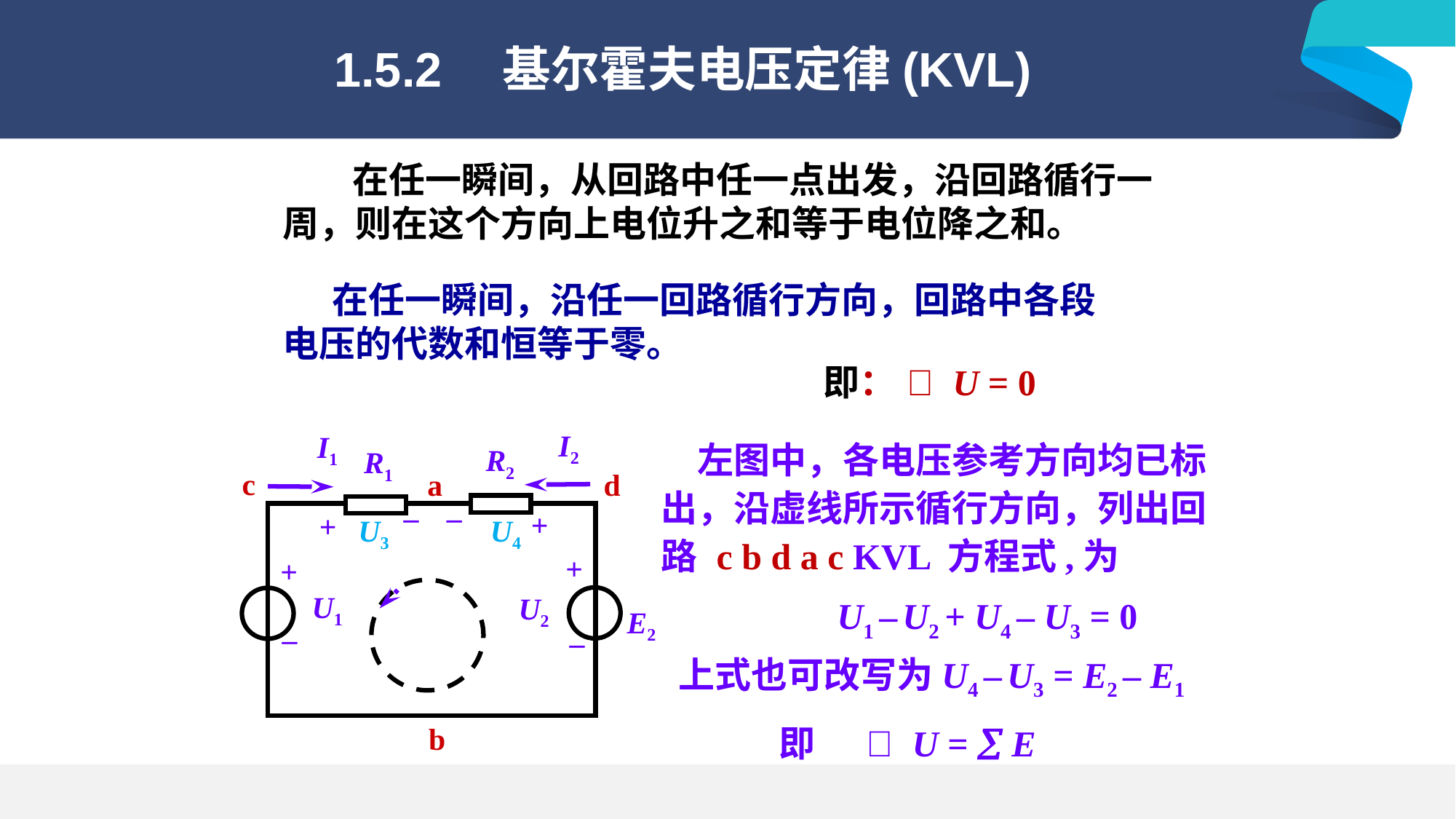

1.5.2　基尔霍夫电压定律(KVL)
      在任一瞬间，从回路中任一点出发，沿回路循行一周，则在这个方向上电位升之和等于电位降之和。
     在任一瞬间，沿任一回路循行方向，回路中各段电压的代数和恒等于零。
即： ∑ U = 0
I2
I1
R2
R1
a
d
_
_

+
+

U3
U4
+
+

U1
U2

E2
_
_
b
c
　左图中，各电压参考方向均已标出，沿虚线所示循行方向，列出回路 c b d a c KVL 方程式,为
U1 – U2 + U4 – U3 = 0
上式也可改写为U4 – U3 = E2 – E1
即     ∑ U = ∑ E